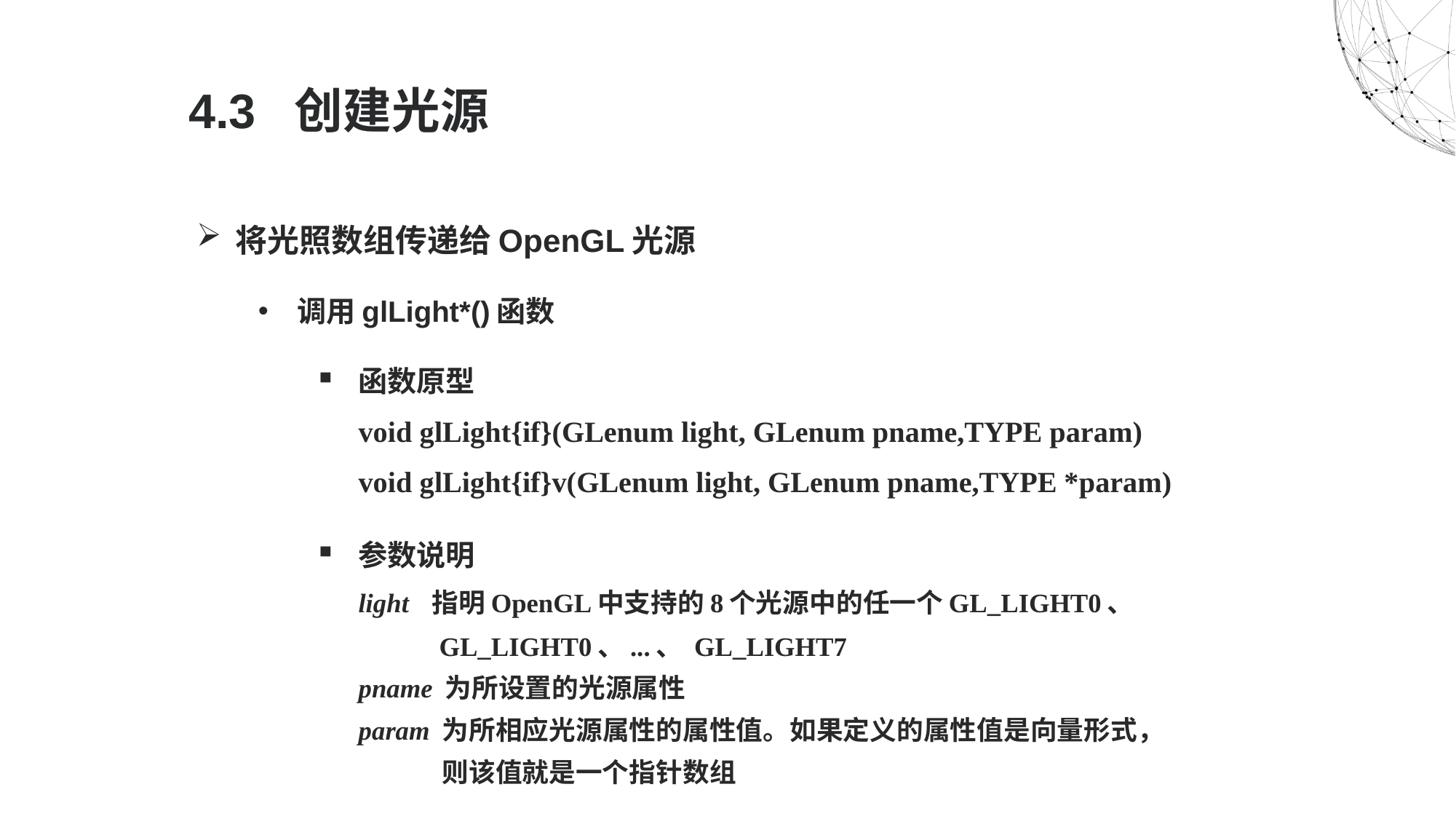

# 4.3  创建光源
将光照数组传递给OpenGL光源
调用glLight*()函数
函数原型
void glLight{if}(GLenum light, GLenum pname,TYPE param)
void glLight{if}v(GLenum light, GLenum pname,TYPE *param)
参数说明
light  指明OpenGL中支持的8个光源中的任一个GL_LIGHT0、
            GL_LIGHT0、...、 GL_LIGHT7
pname 为所设置的光源属性
param 为所相应光源属性的属性值。如果定义的属性值是向量形式，
             则该值就是一个指针数组